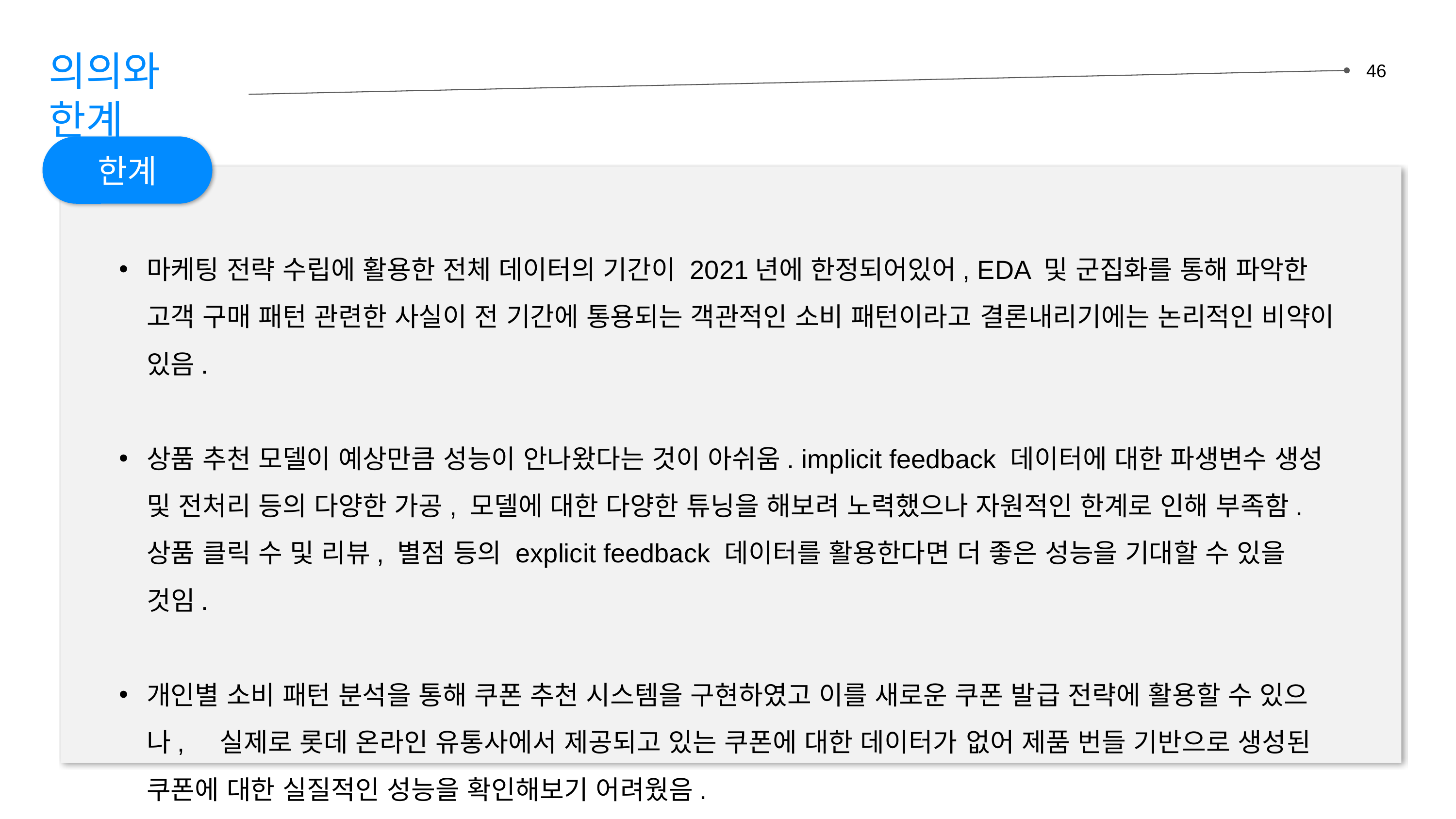

의의와 한계
46
한계

마케팅 전략 수립에 활용한 전체 데이터의 기간이 2021년에 한정되어있어, EDA 및 군집화를 통해 파악한 고객 구매 패턴 관련한 사실이 전 기간에 통용되는 객관적인 소비 패턴이라고 결론내리기에는 논리적인 비약이 있음.

상품 추천 모델이 예상만큼 성능이 안나왔다는 것이 아쉬움. implicit feedback 데이터에 대한 파생변수 생성 및 전처리 등의 다양한 가공, 모델에 대한 다양한 튜닝을 해보려 노력했으나 자원적인 한계로 인해 부족함. 상품 클릭 수 및 리뷰, 별점 등의 explicit feedback 데이터를 활용한다면 더 좋은 성능을 기대할 수 있을 것임.

개인별 소비 패턴 분석을 통해 쿠폰 추천 시스템을 구현하였고 이를 새로운 쿠폰 발급 전략에 활용할 수 있으나,    실제로 롯데 온라인 유통사에서 제공되고 있는 쿠폰에 대한 데이터가 없어 제품 번들 기반으로 생성된 쿠폰에 대한 실질적인 성능을 확인해보기 어려웠음.